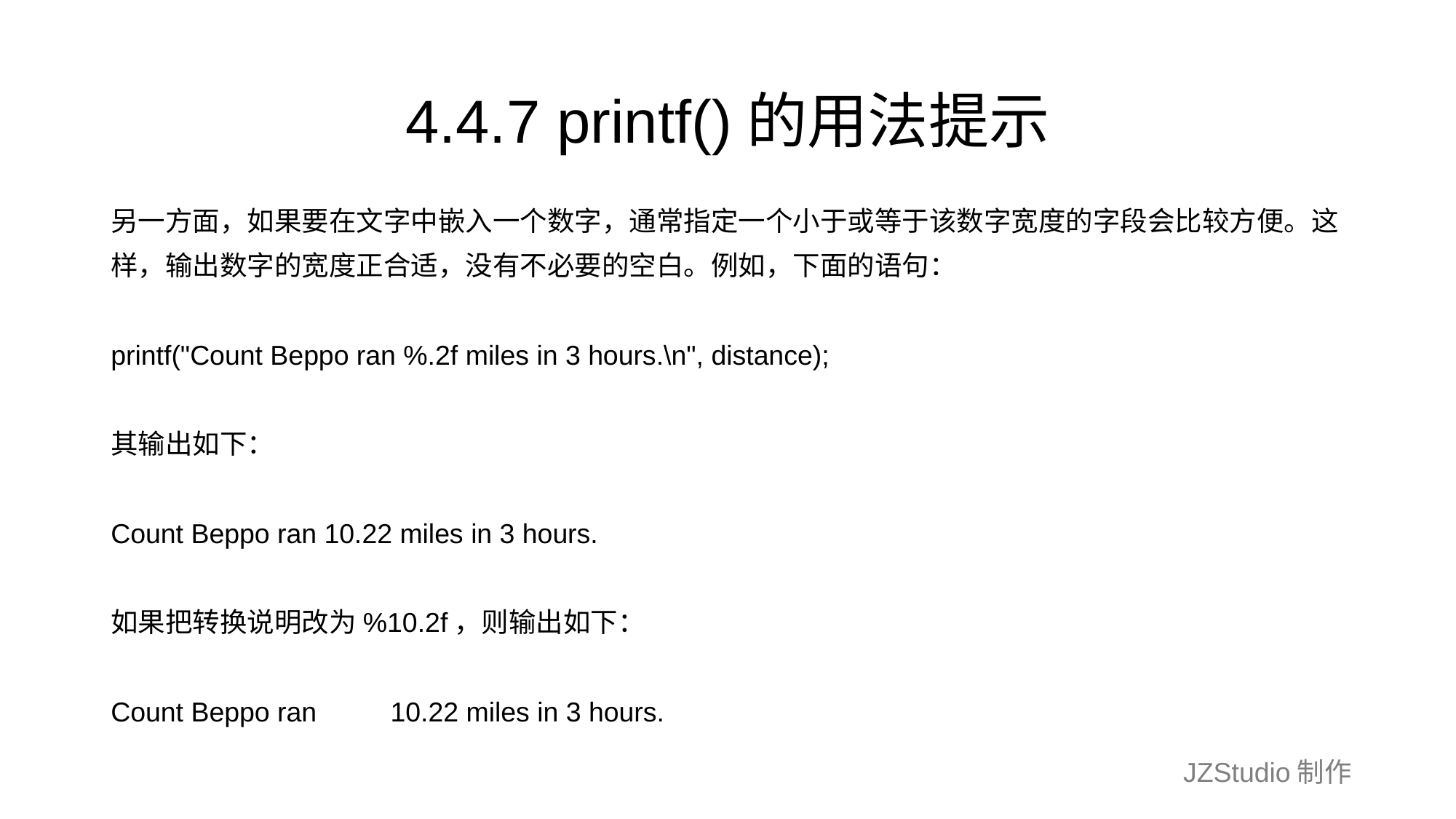

# 4.4.7 printf()的用法提示
另一方面，如果要在文字中嵌入一个数字，通常指定一个小于或等于该数字宽度的字段会比较方便。这
样，输出数字的宽度正合适，没有不必要的空白。例如，下面的语句：

printf("Count Beppo ran %.2f miles in 3 hours.\n", distance);

其输出如下：

Count Beppo ran 10.22 miles in 3 hours.

如果把转换说明改为%10.2f，则输出如下：

Count Beppo ran　　 10.22 miles in 3 hours.